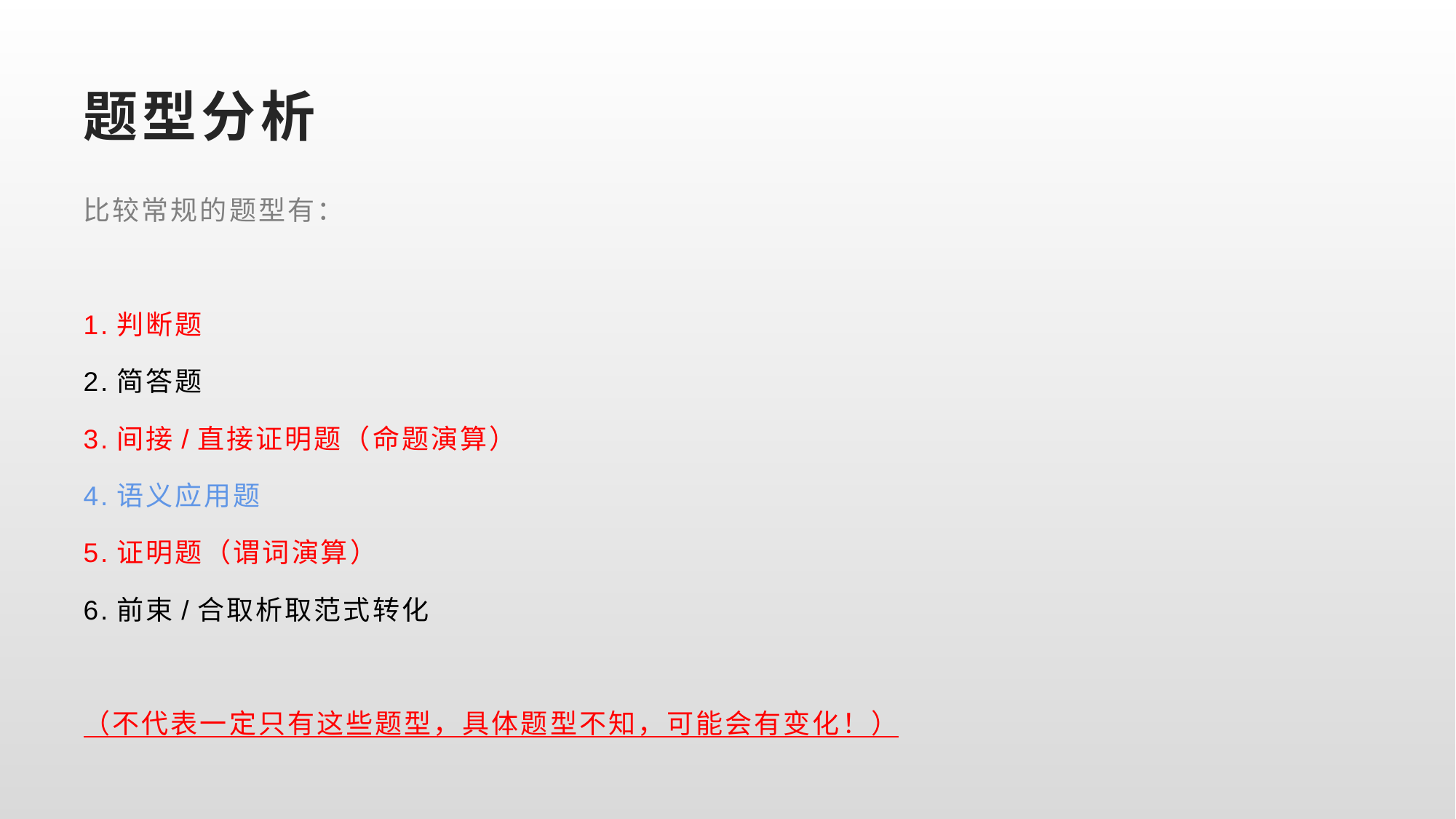

# 题型分析
比较常规的题型有：

1.判断题
2.简答题
3.间接/直接证明题（命题演算）
4.语义应用题
5.证明题（谓词演算）
6.前束/合取析取范式转化

（不代表一定只有这些题型，具体题型不知，可能会有变化！）